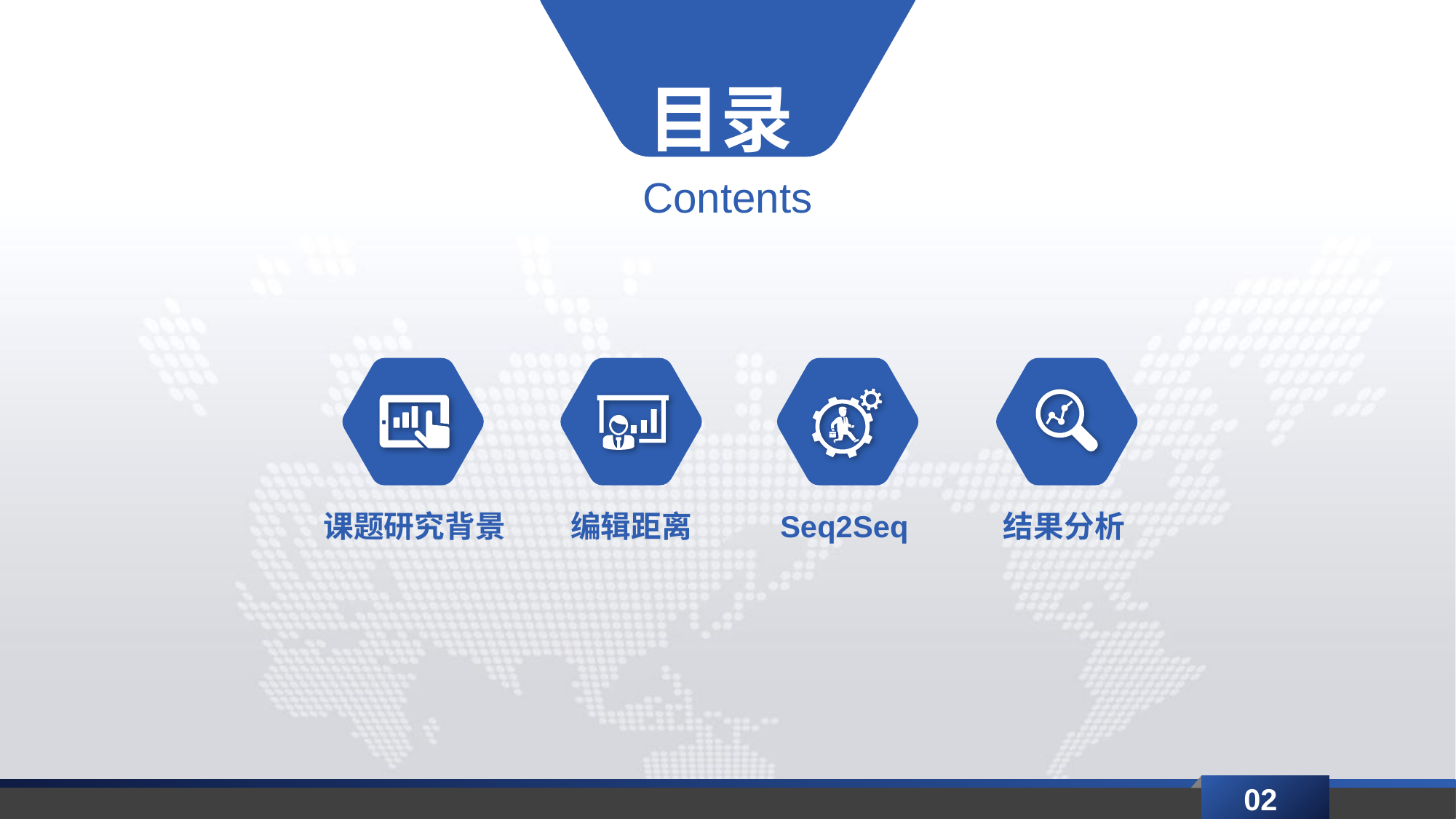

目录
Contents

课题研究背景

编辑距离
Seq2Seq
结果分析

02

延时符